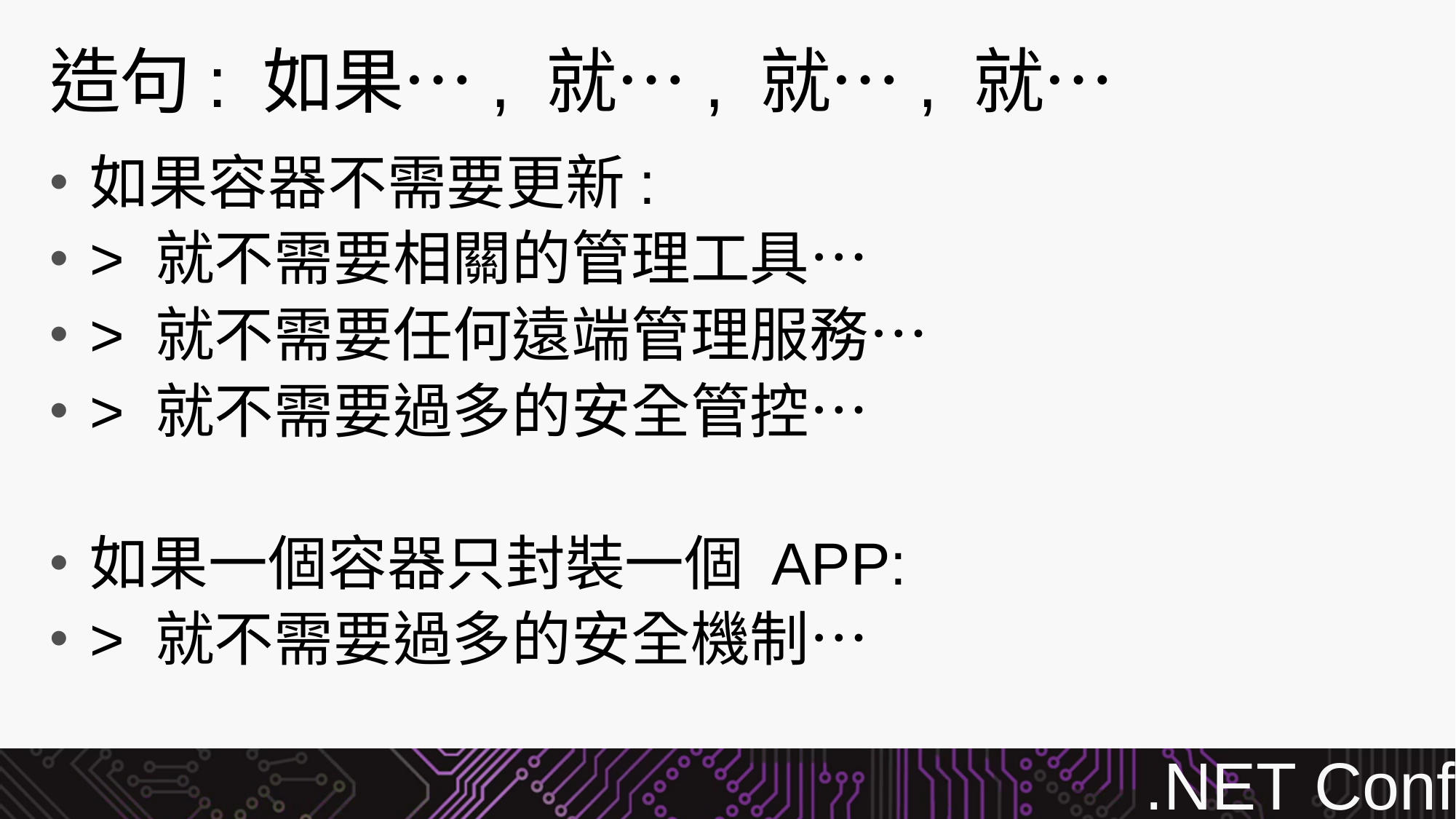

# 造句: 如果…, 就…, 就…, 就…
如果容器不需要更新:
> 就不需要相關的管理工具…
> 就不需要任何遠端管理服務…
> 就不需要過多的安全管控…

如果一個容器只封裝一個 APP:
> 就不需要過多的安全機制…